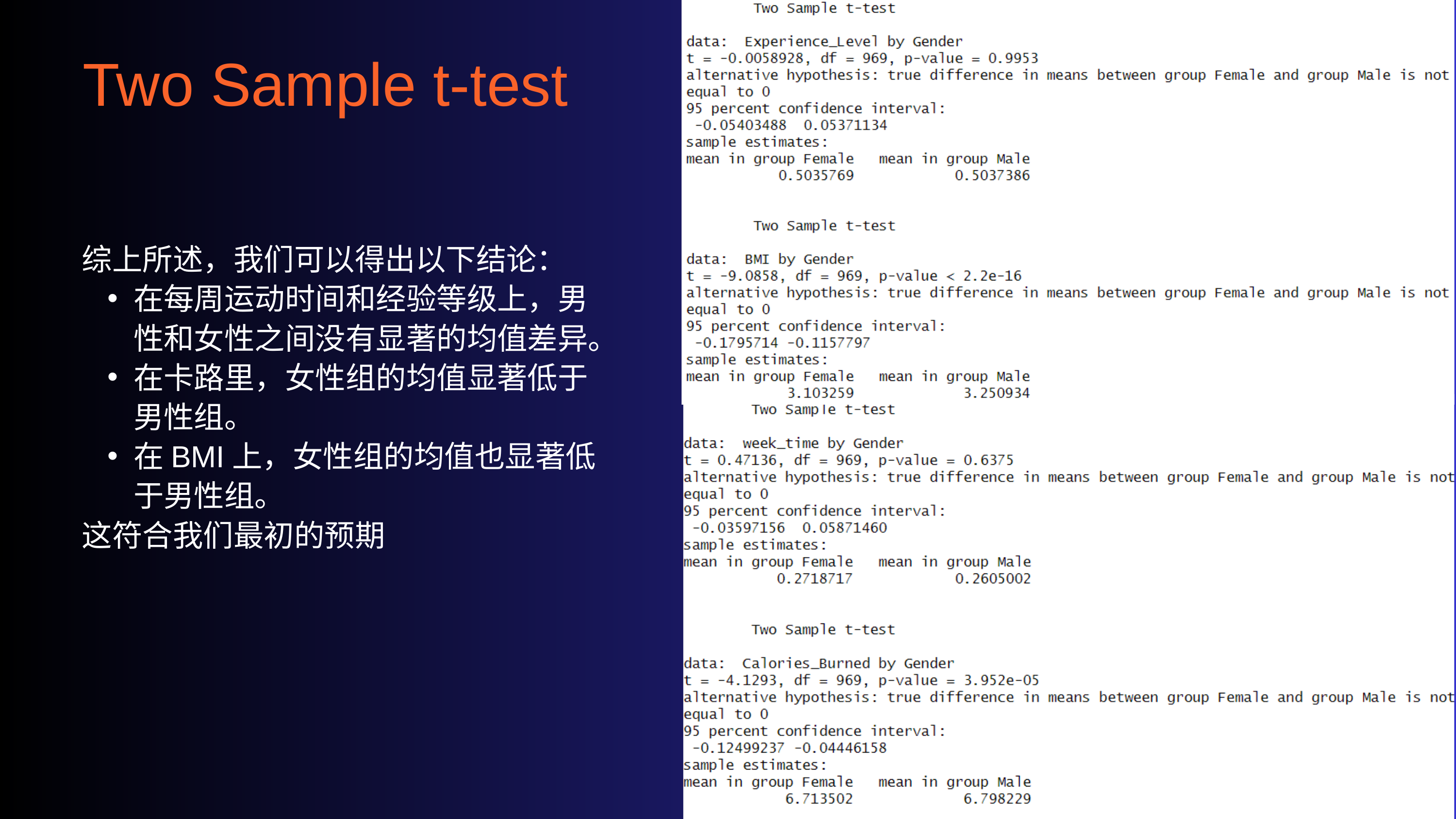

Two Sample t-test
综上所述，我们可以得出以下结论：
在每周运动时间和经验等级上，男性和女性之间没有显著的均值差异。
在卡路里，女性组的均值显著低于男性组。
在BMI上，女性组的均值也显著低于男性组。
这符合我们最初的预期